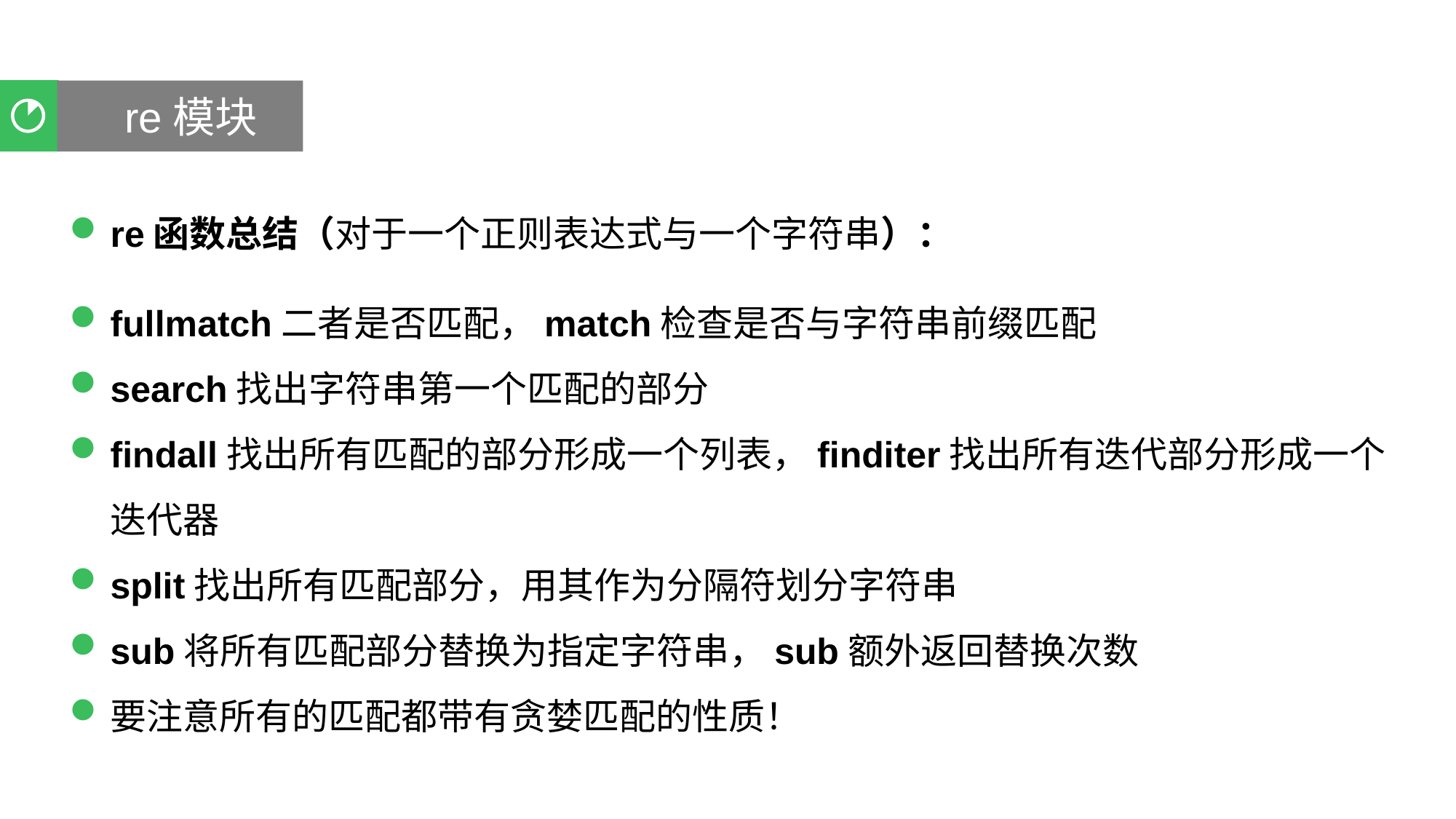

re模块

聚类分析
re函数总结（对于一个正则表达式与一个字符串）：
fullmatch二者是否匹配，match检查是否与字符串前缀匹配
search找出字符串第一个匹配的部分
findall找出所有匹配的部分形成一个列表，finditer找出所有迭代部分形成一个迭代器
split找出所有匹配部分，用其作为分隔符划分字符串
sub将所有匹配部分替换为指定字符串，sub额外返回替换次数
要注意所有的匹配都带有贪婪匹配的性质！